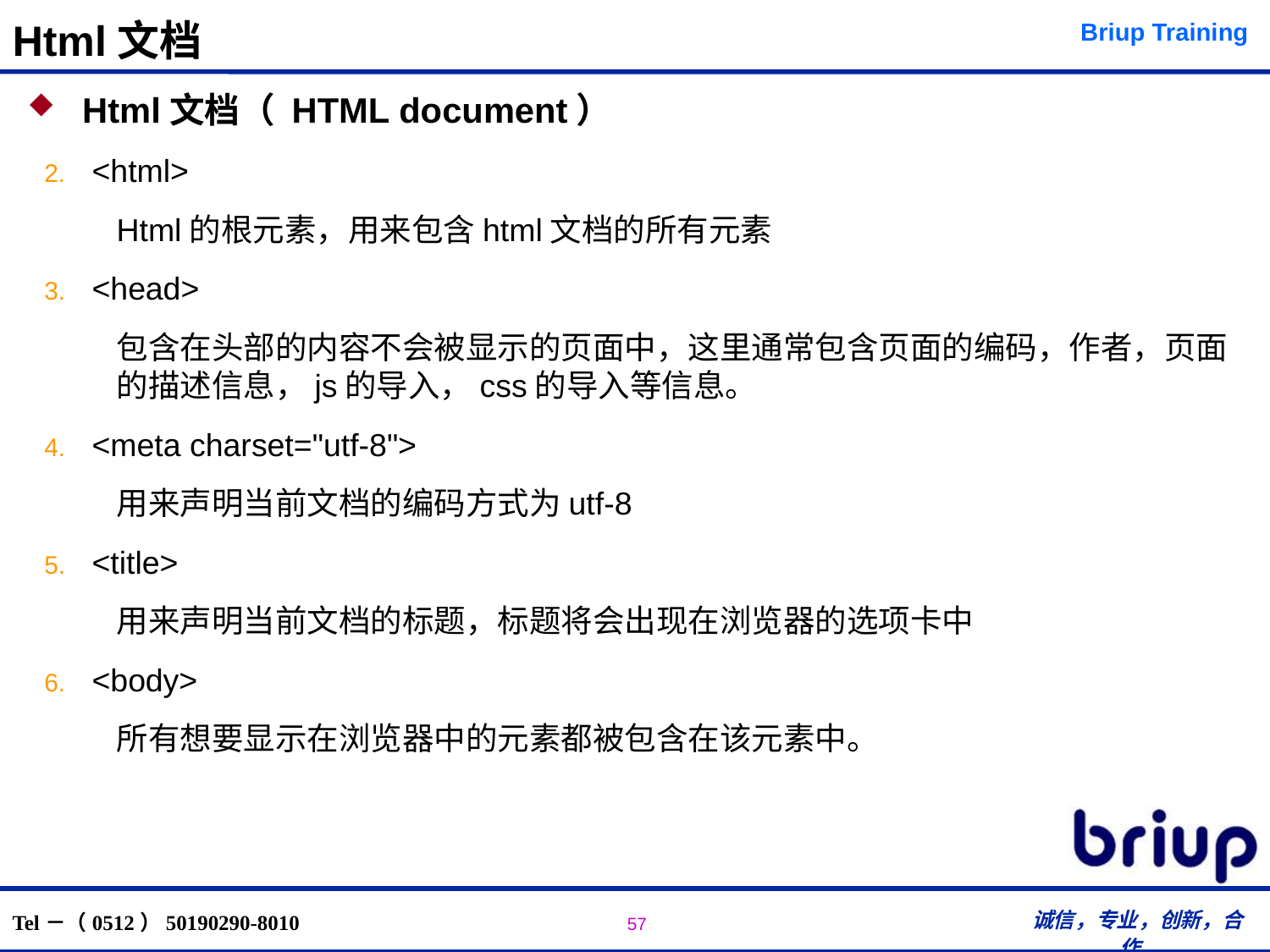

# Html文档
 Html文档（ HTML document）
<html>
Html的根元素，用来包含html文档的所有元素
<head>
包含在头部的内容不会被显示的页面中，这里通常包含页面的编码，作者，页面的描述信息，js的导入，css的导入等信息。
<meta charset="utf-8">
用来声明当前文档的编码方式为utf-8
<title>
用来声明当前文档的标题，标题将会出现在浏览器的选项卡中
<body>
所有想要显示在浏览器中的元素都被包含在该元素中。